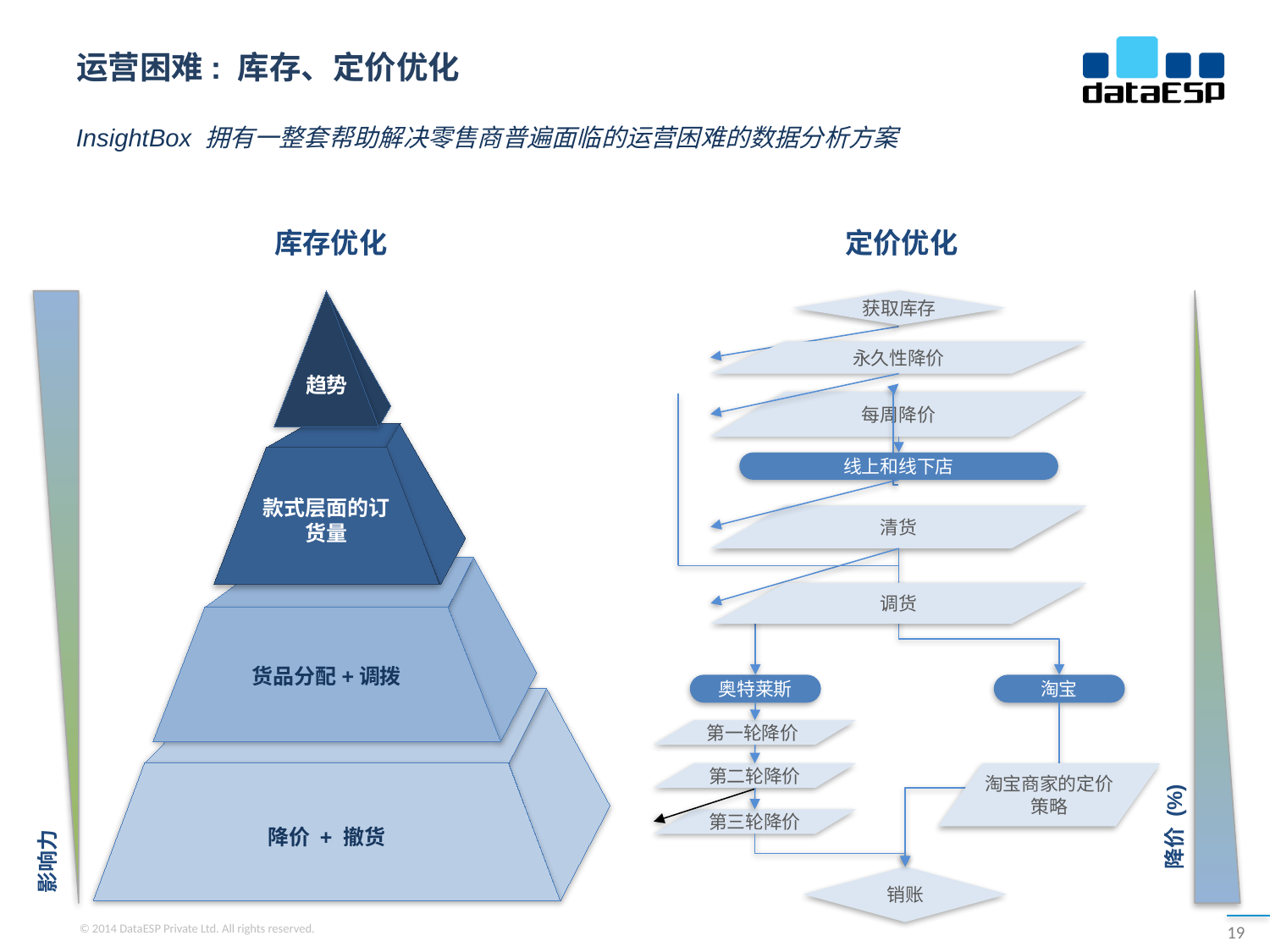

# 运营困难: 库存、定价优化
InsightBox 拥有一整套帮助解决零售商普遍面临的运营困难的数据分析方案
库存优化
定价优化
获取库存
永久性降价

每周降价
线上和线下店
清货
调货

奥特莱斯
淘宝
第一轮降价
第二轮降价
淘宝商家的定价策略
第三轮降价
销账

趋势

款式层面的订货量

货品分配+调拨

降价 + 撤货

降价 (%)
影响力